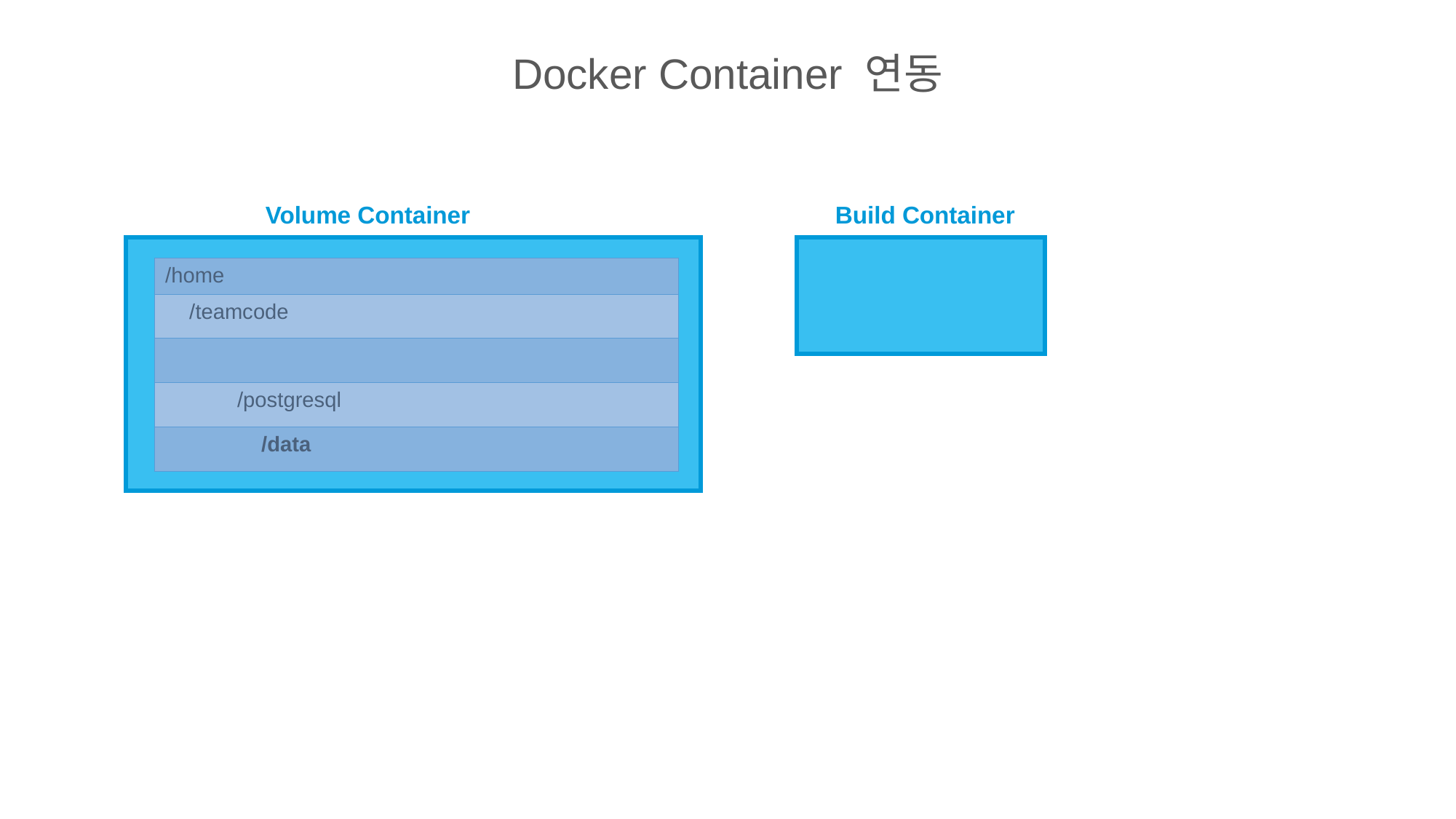

# Docker Container 연동
Volume Container
Build Container

| /home |
| --- |
| /teamcode |
|  |
| /postgresql |
| /data |